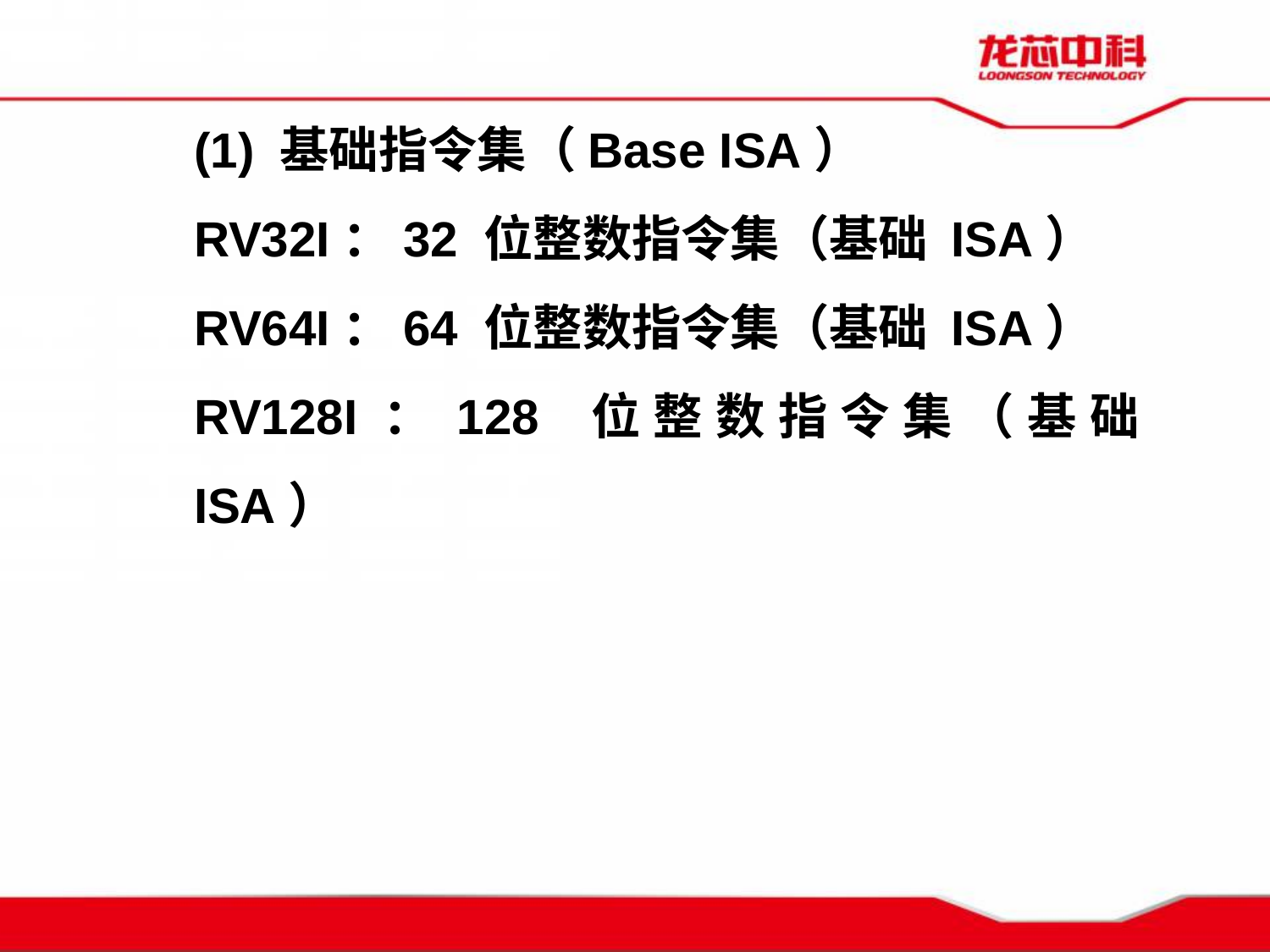

(1) 基础指令集（Base ISA）
RV32I：32 位整数指令集（基础 ISA）
RV64I：64 位整数指令集（基础 ISA）
RV128I：128 位整数指令集（基础 ISA）